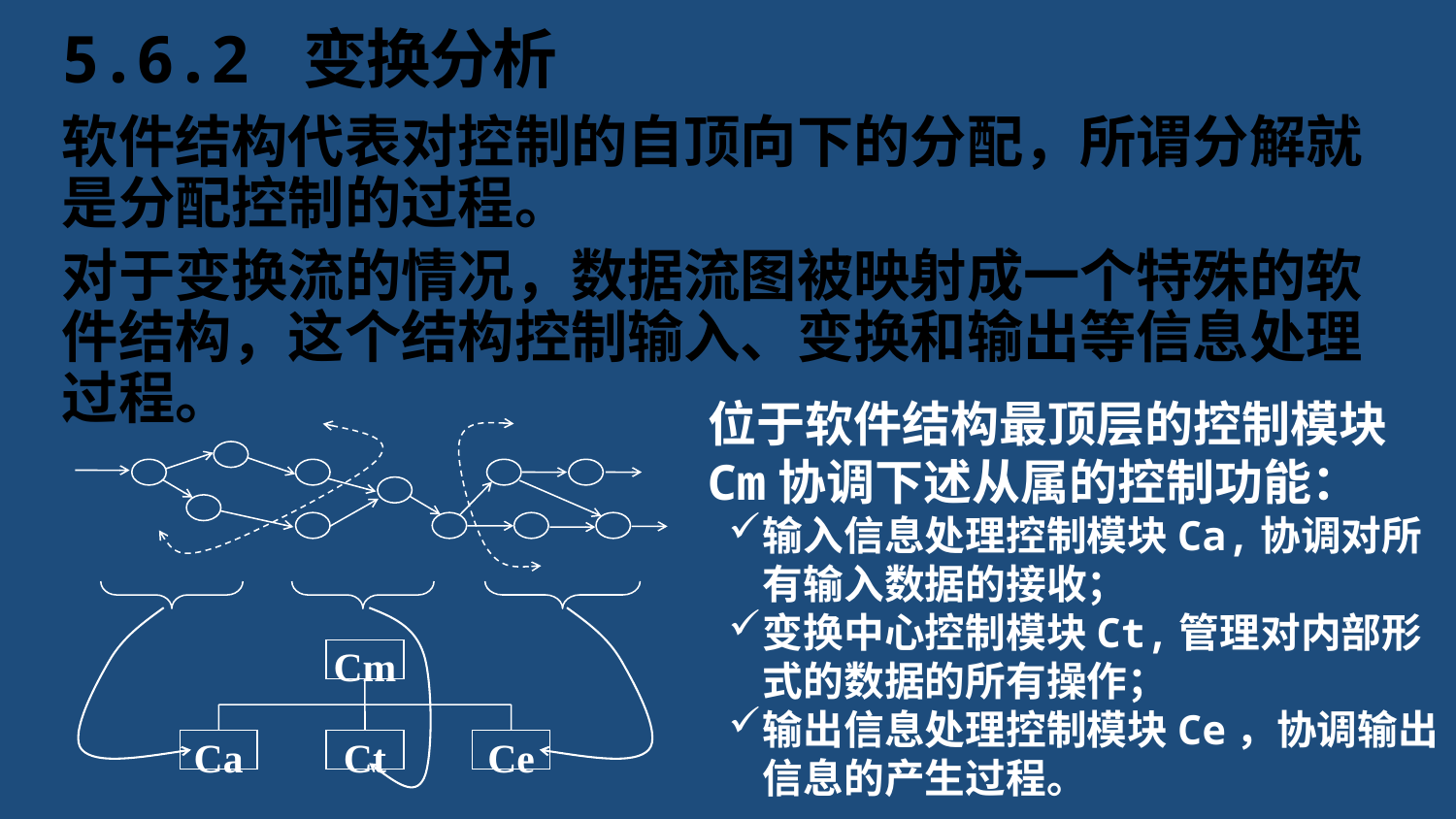

# 5.6.2 变换分析
软件结构代表对控制的自顶向下的分配，所谓分解就是分配控制的过程。
对于变换流的情况，数据流图被映射成一个特殊的软件结构，这个结构控制输入、变换和输出等信息处理过程。
位于软件结构最顶层的控制模块Cm协调下述从属的控制功能：
输入信息处理控制模块Ca,协调对所有输入数据的接收；
变换中心控制模块Ct,管理对内部形式的数据的所有操作；
输出信息处理控制模块Ce，协调输出信息的产生过程。

Cm

Ca
Ct
Ce